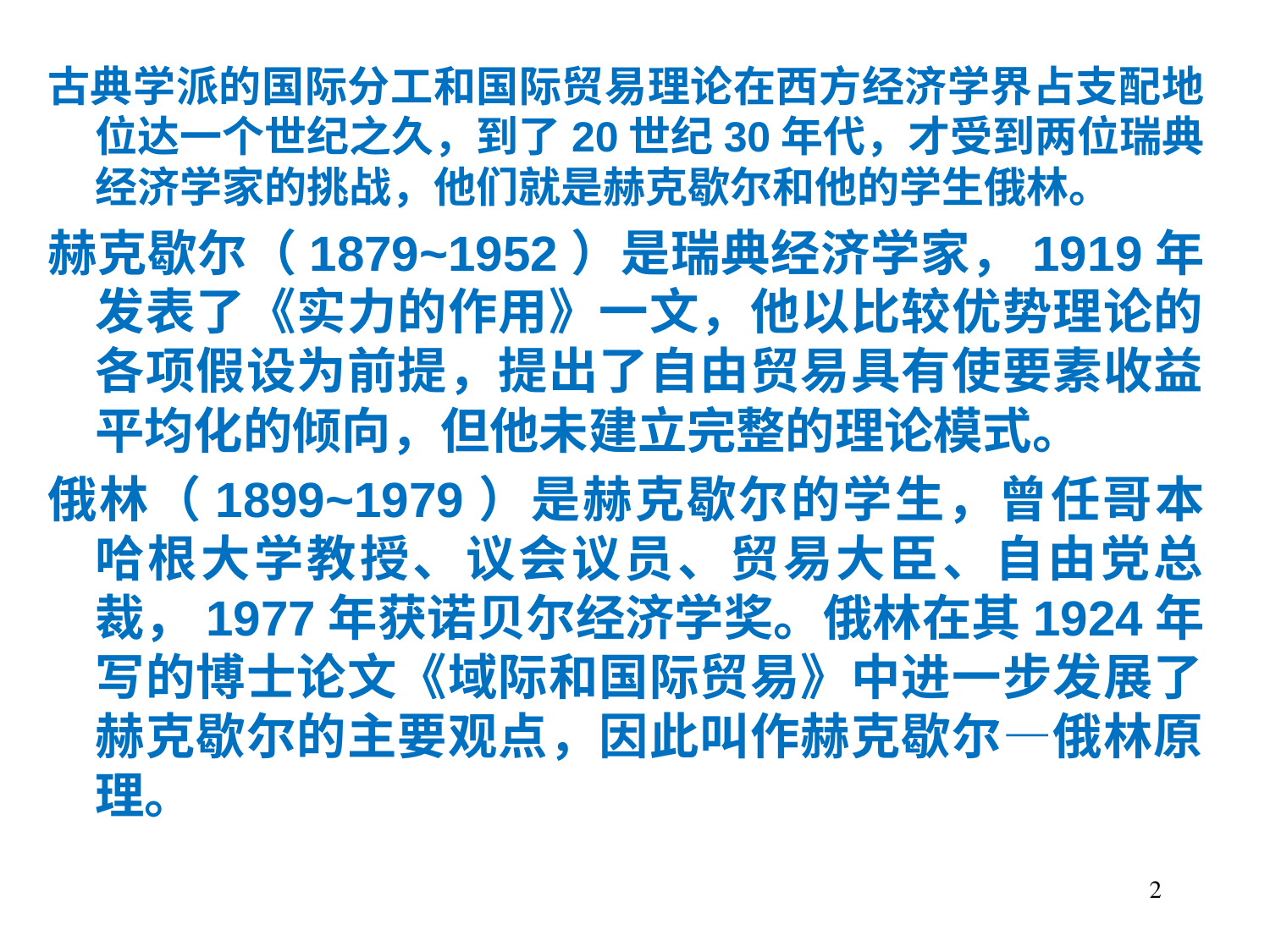

古典学派的国际分工和国际贸易理论在西方经济学界占支配地位达一个世纪之久，到了20世纪30年代，才受到两位瑞典经济学家的挑战，他们就是赫克歇尔和他的学生俄林。
赫克歇尔（1879~1952）是瑞典经济学家，1919年发表了《实力的作用》一文，他以比较优势理论的各项假设为前提，提出了自由贸易具有使要素收益平均化的倾向，但他未建立完整的理论模式。
俄林（1899~1979）是赫克歇尔的学生，曾任哥本哈根大学教授、议会议员、贸易大臣、自由党总裁，1977年获诺贝尔经济学奖。俄林在其1924年写的博士论文《域际和国际贸易》中进一步发展了赫克歇尔的主要观点，因此叫作赫克歇尔—俄林原理。
2